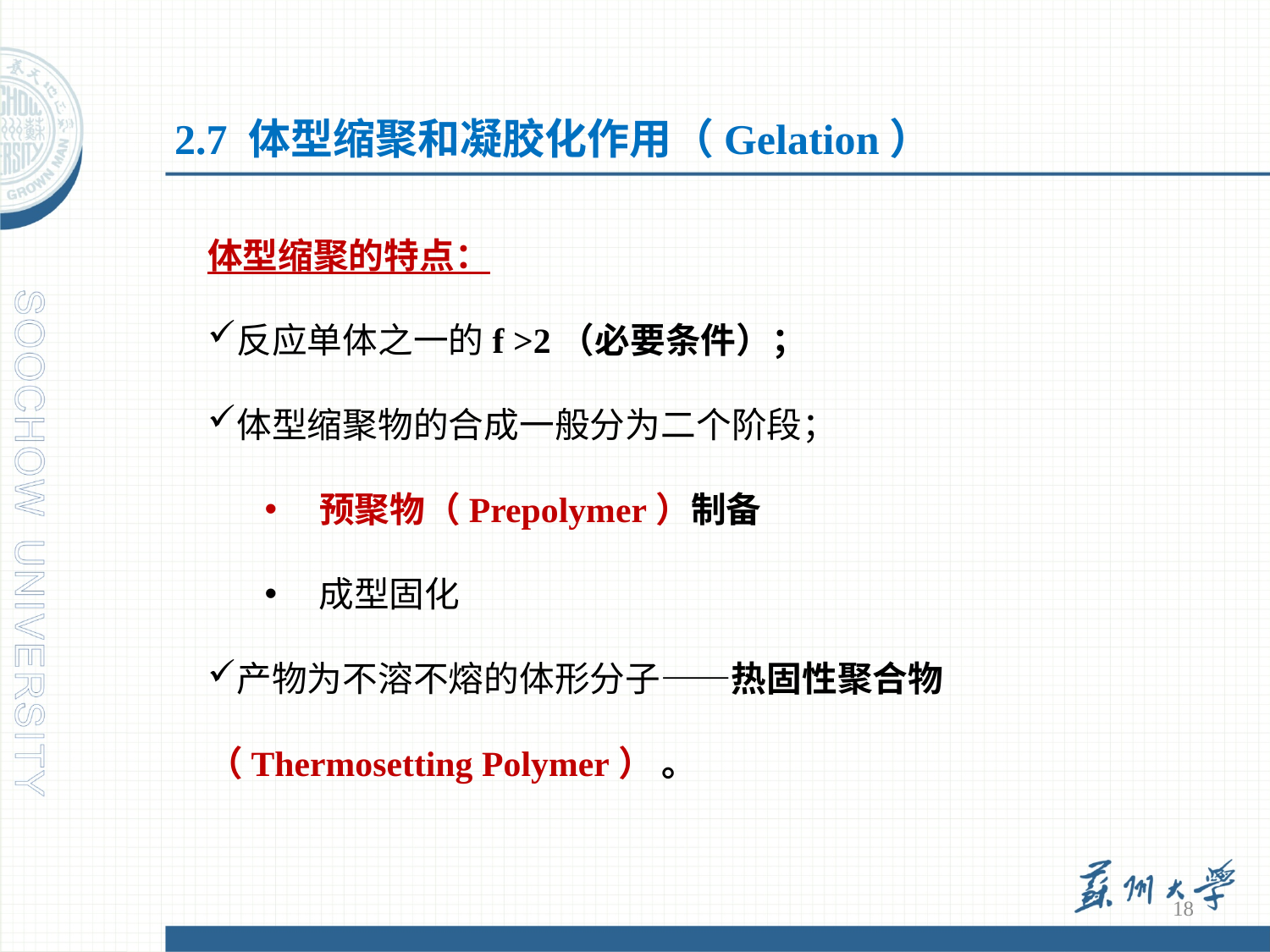

2.7 体型缩聚和凝胶化作用（Gelation）
体型缩聚的特点：
反应单体之一的f >2（必要条件）；
体型缩聚物的合成一般分为二个阶段；
  预聚物（Prepolymer）制备
  成型固化
产物为不溶不熔的体形分子——热固性聚合物（Thermosetting Polymer） 。
18